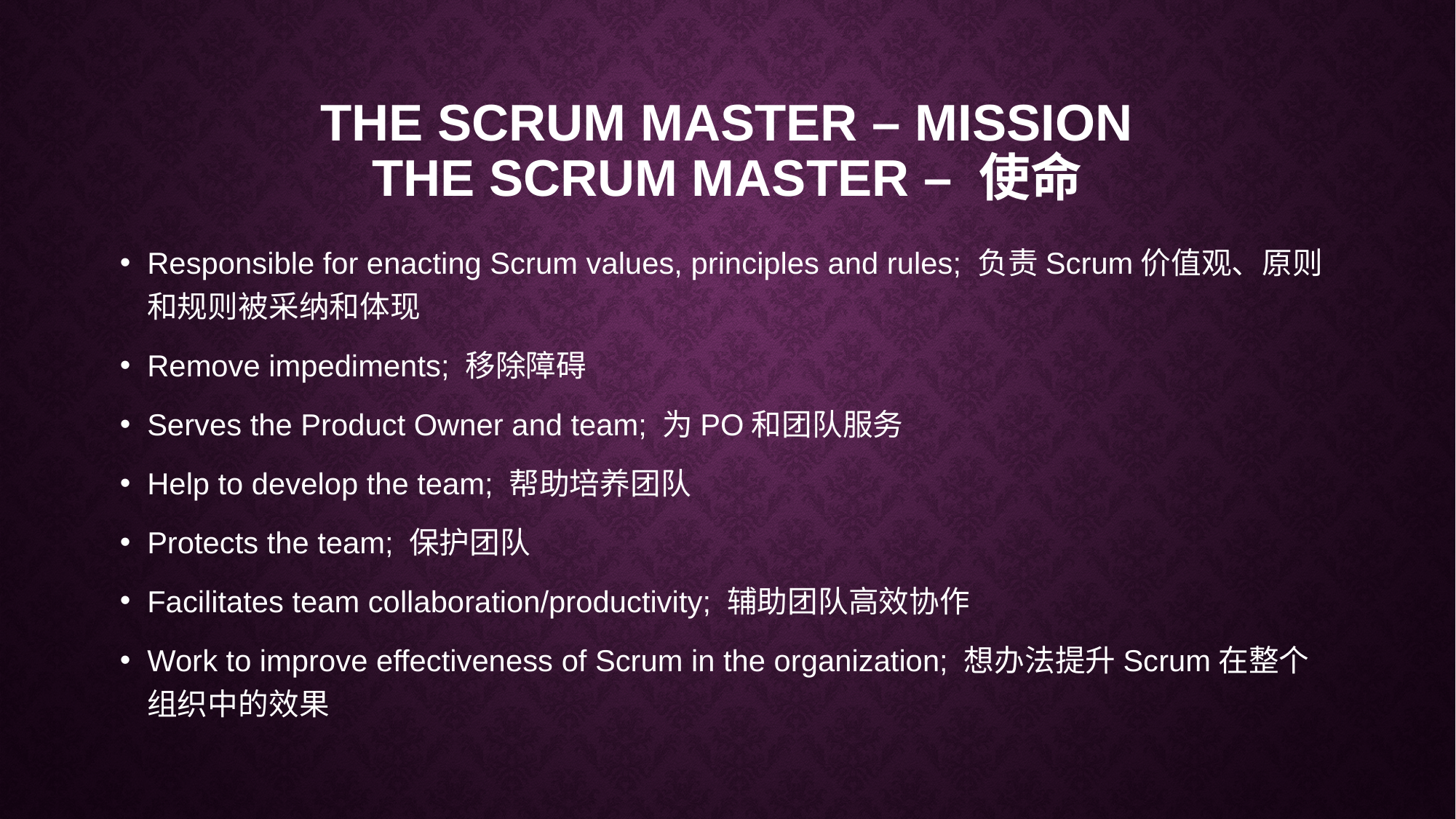

# The scrum master – mission the scrum master – 使命
Responsible for enacting Scrum values, principles and rules; 负责Scrum价值观、原则和规则被采纳和体现
Remove impediments; 移除障碍
Serves the Product Owner and team; 为PO和团队服务
Help to develop the team; 帮助培养团队
Protects the team; 保护团队
Facilitates team collaboration/productivity; 辅助团队高效协作
Work to improve effectiveness of Scrum in the organization; 想办法提升Scrum在整个组织中的效果